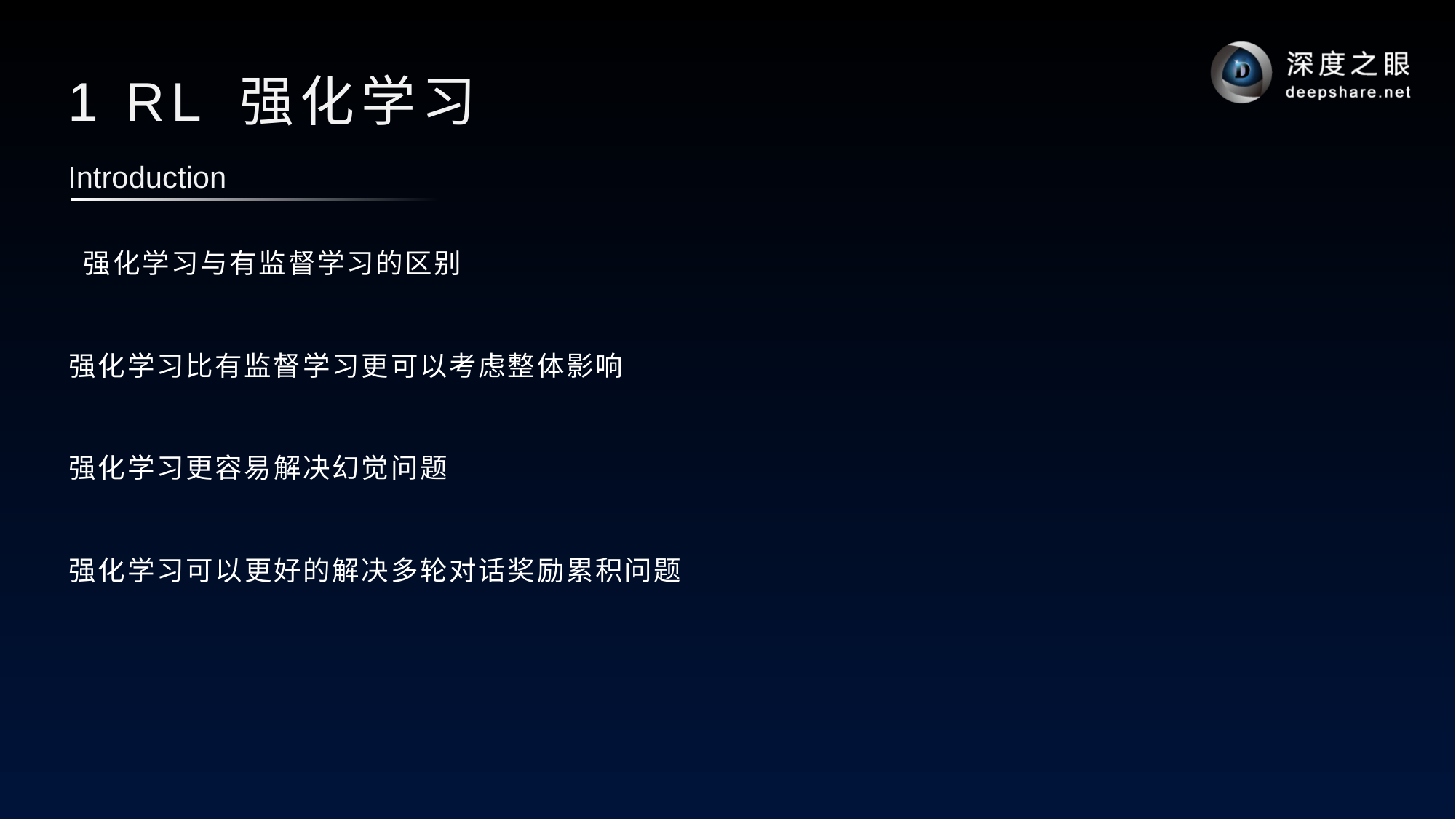

# 1 RL 强化学习
Introduction
 强化学习与有监督学习的区别

强化学习比有监督学习更可以考虑整体影响

强化学习更容易解决幻觉问题

强化学习可以更好的解决多轮对话奖励累积问题